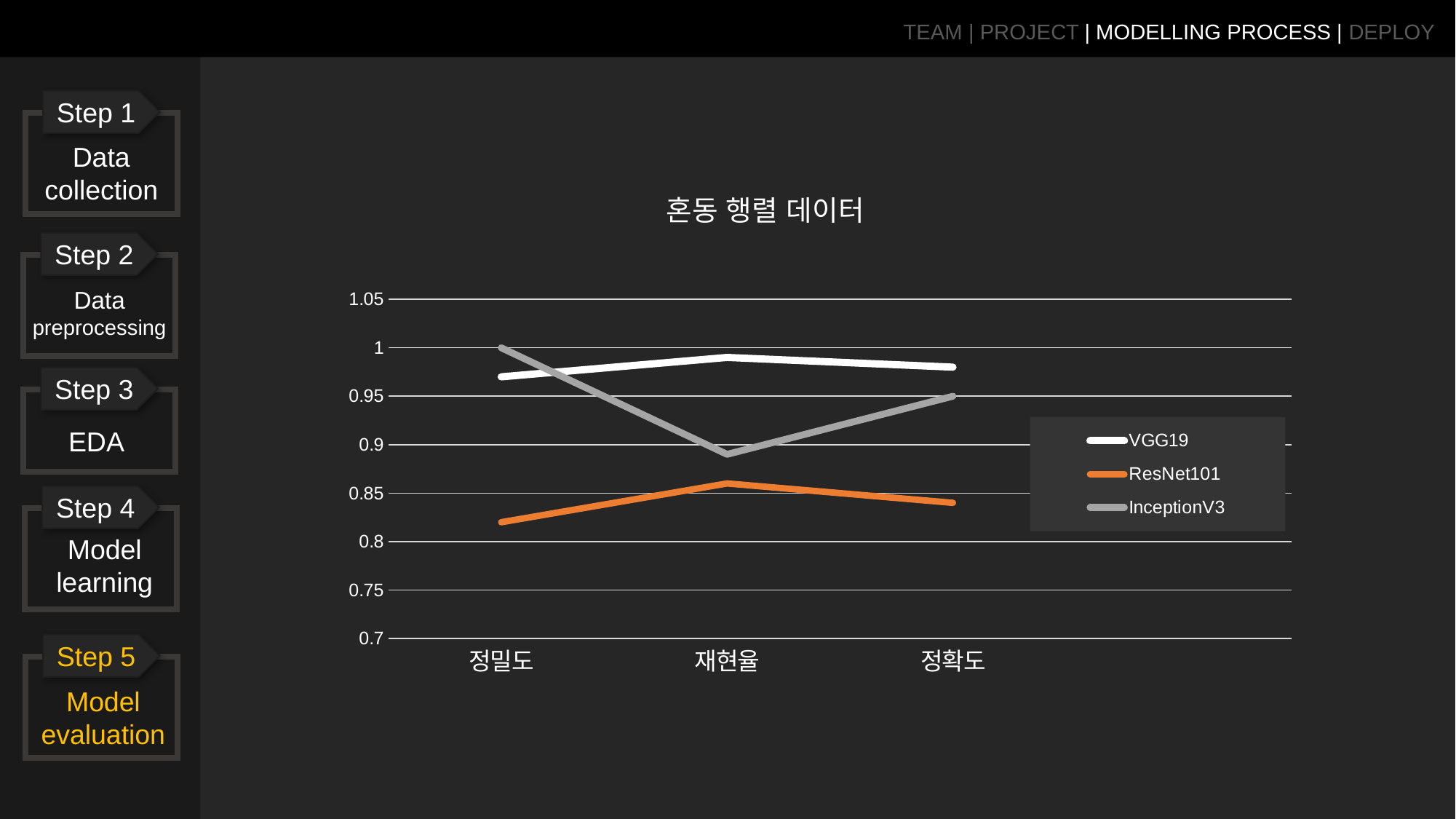

TEAM | PROJECT | MODELLING PROCESS | DEPLOY

Step 1

Data collection

### Chart: 혼동 행렬 데이터

| Category | VGG19 | ResNet101 | InceptionV3 |
|---|---|---|---|
| 정밀도 | 0.97 | 0.82 | 1.0 |
| 재현율 | 0.99 | 0.86 | 0.89 |
| 정확도 | 0.98 | 0.84 | 0.95 |
Step 2

Data
preprocessing
Step 3

EDA
Step 4

Model
learning
Step 5

Model
evaluation